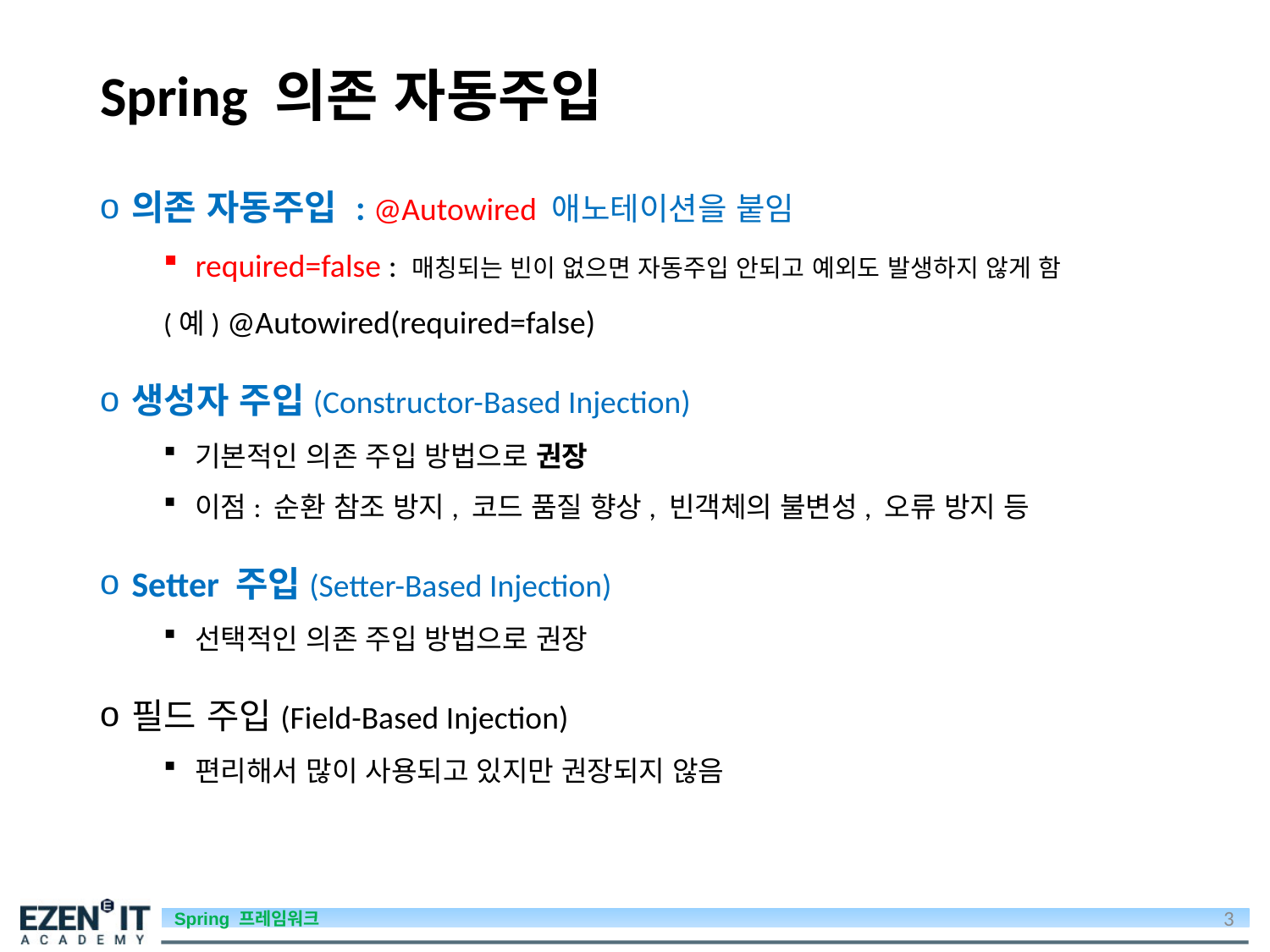

# Spring 의존 자동주입
의존 자동주입 : @Autowired 애노테이션을 붙임
required=false : 매칭되는 빈이 없으면 자동주입 안되고 예외도 발생하지 않게 함
(예) @Autowired(required=false)
생성자 주입(Constructor-Based Injection)
기본적인 의존 주입 방법으로 권장
이점: 순환 참조 방지, 코드 품질 향상, 빈객체의 불변성, 오류 방지 등
Setter 주입(Setter-Based Injection)
선택적인 의존 주입 방법으로 권장
필드 주입(Field-Based Injection)
편리해서 많이 사용되고 있지만 권장되지 않음
3